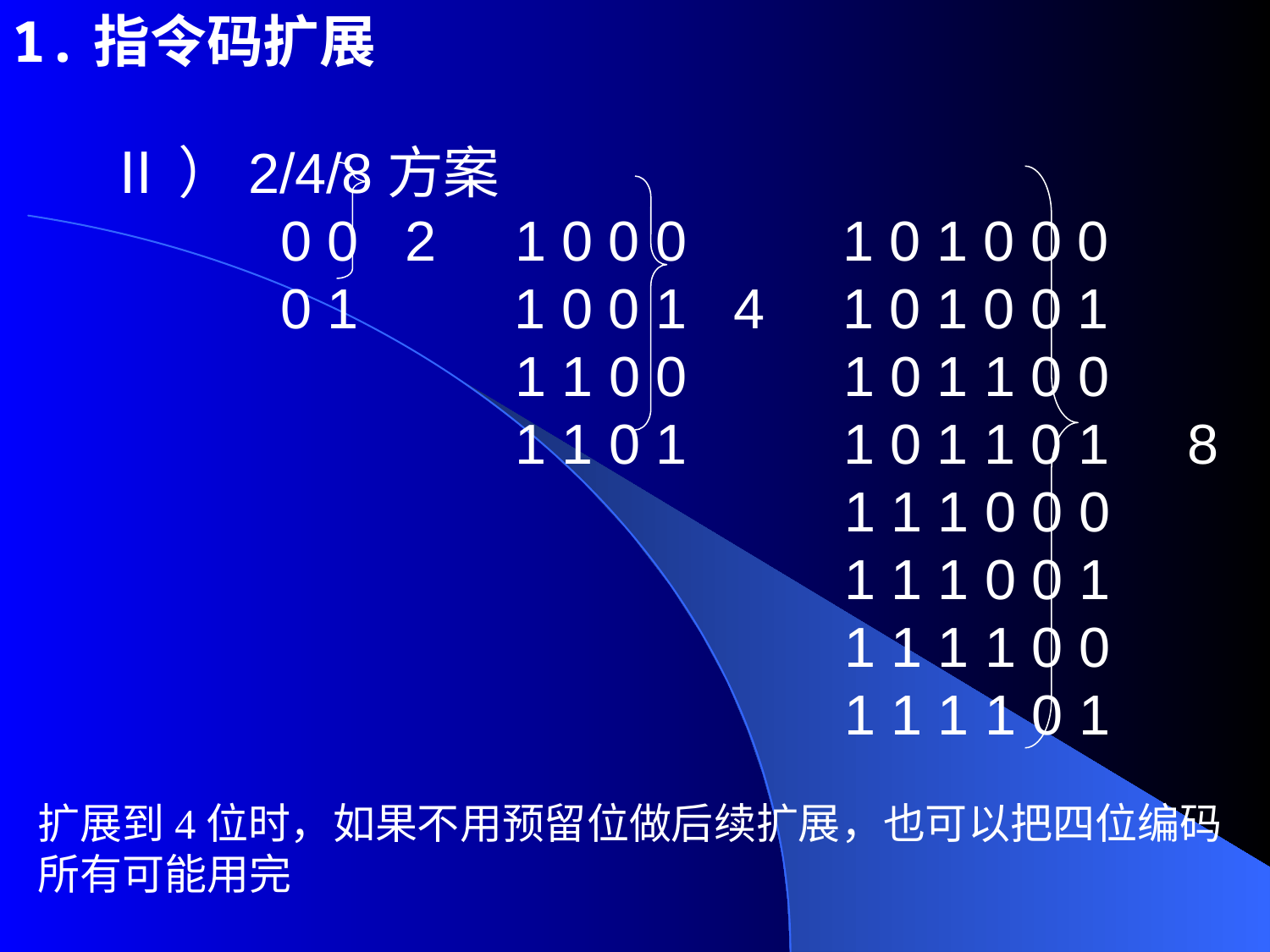

1.指令码扩展
Ⅱ）2/4/8方案
           0 0   2     1 0 0 0          1 0 1 0 0 0
           0 1          1 0 0 1   4     1 0 1 0 0 1
                          1 1 0 0          1 0 1 1 0 0
                          1 1 0 1          1 0 1 1 0 1     8
                                               1 1 1 0 0 0
                                               1 1 1 0 0 1
                                               1 1 1 1 0 0
                                               1 1 1 1 0 1

扩展到4位时，如果不用预留位做后续扩展，也可以把四位编码所有可能用完